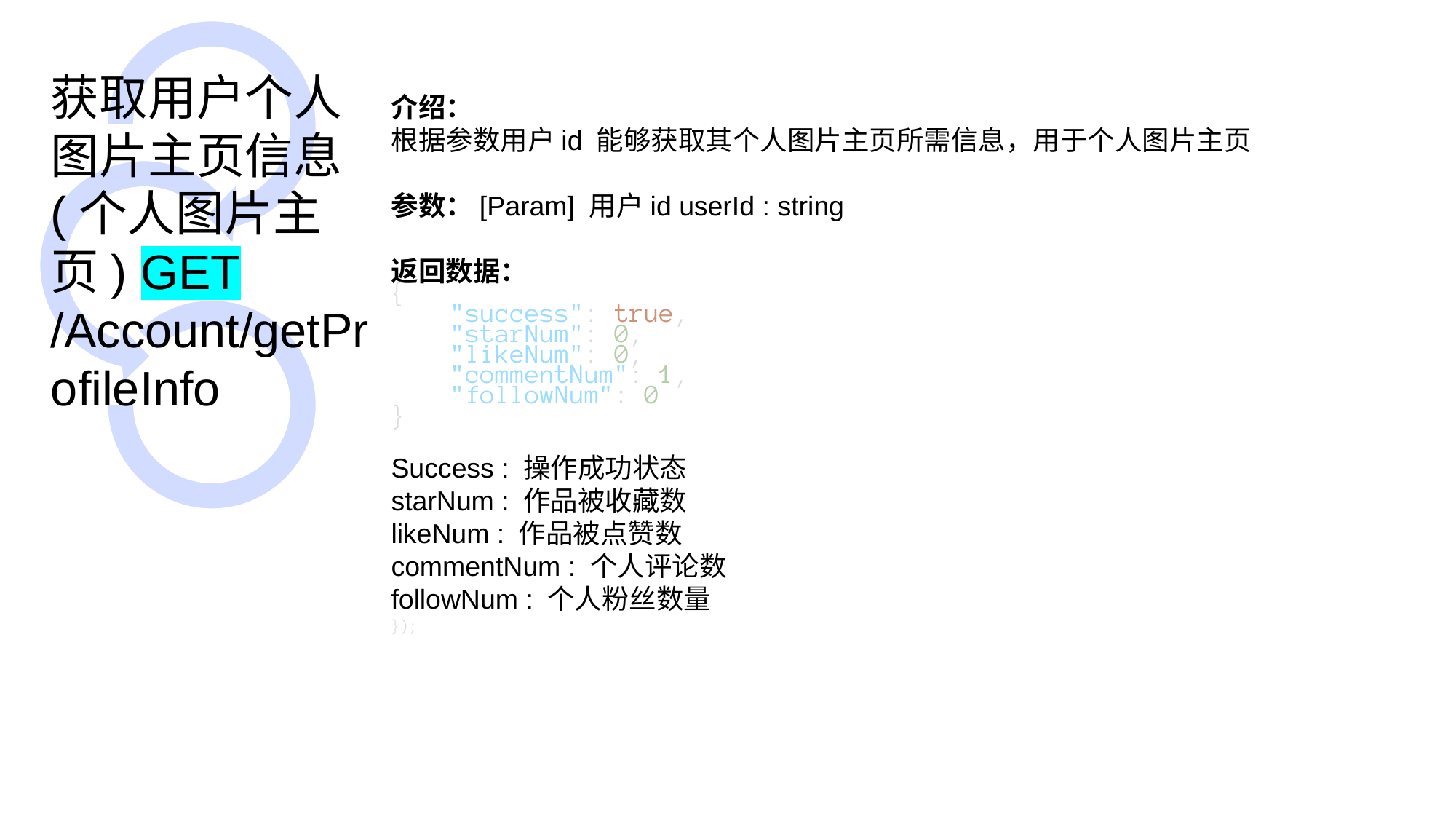

获取用户个人图片主页信息(个人图片主页) GET /Account/getProfileInfo
介绍：
根据参数用户id 能够获取其个人图片主页所需信息，用于个人图片主页

参数：[Param] 用户id userId : string

返回数据：
{
    "success": true,
    "starNum": 0,
    "likeNum": 0,
    "commentNum": 1,
    "followNum": 0
}

Success : 操作成功状态
starNum : 作品被收藏数
likeNum : 作品被点赞数
commentNum : 个人评论数
followNum : 个人粉丝数量
});